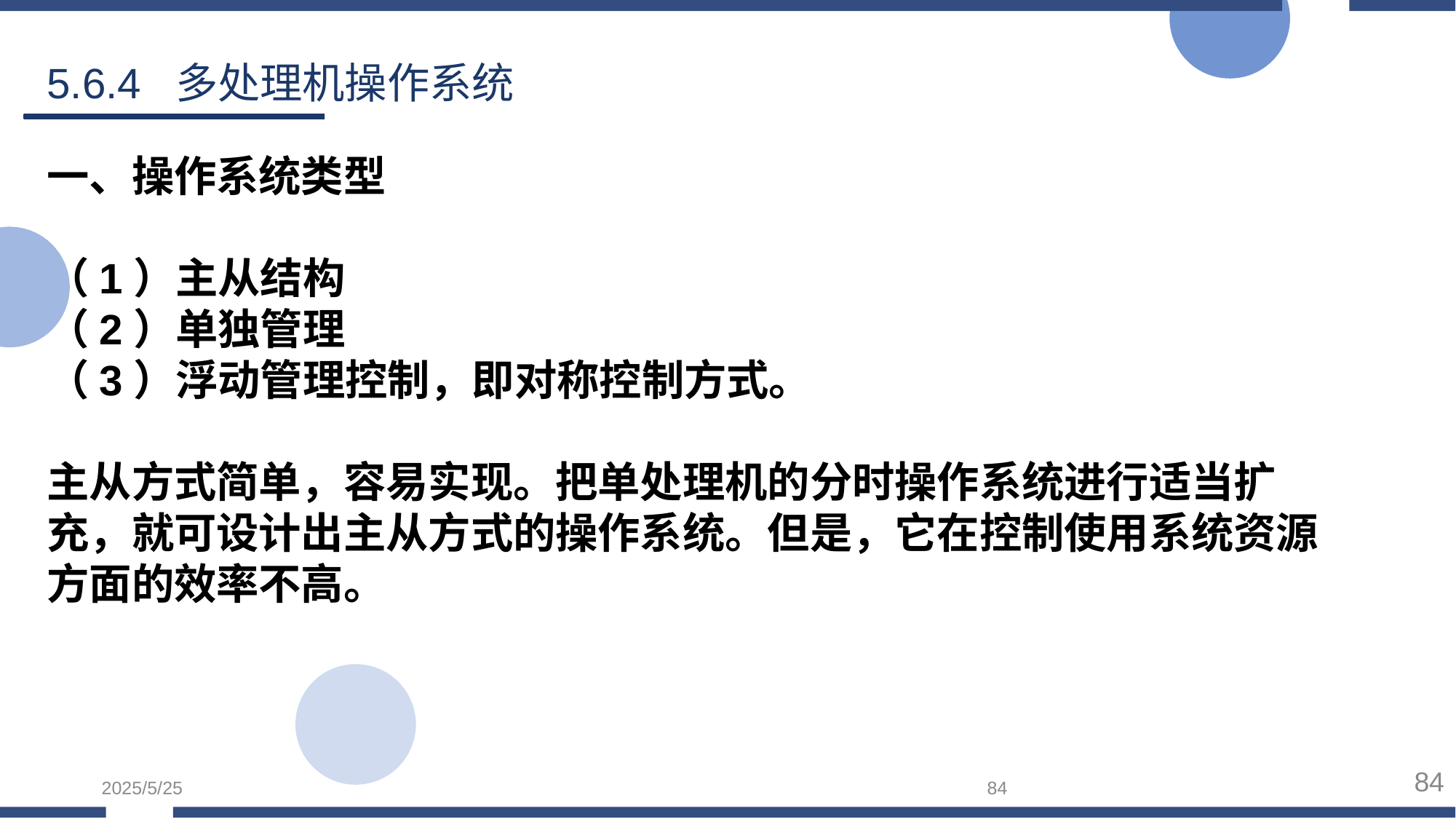

5.6.4  多处理机操作系统
一、操作系统类型

（1）主从结构
（2）单独管理
（3）浮动管理控制，即对称控制方式。

主从方式简单，容易实现。把单处理机的分时操作系统进行适当扩充，就可设计出主从方式的操作系统。但是，它在控制使用系统资源方面的效率不高。

84
2025/5/25
84